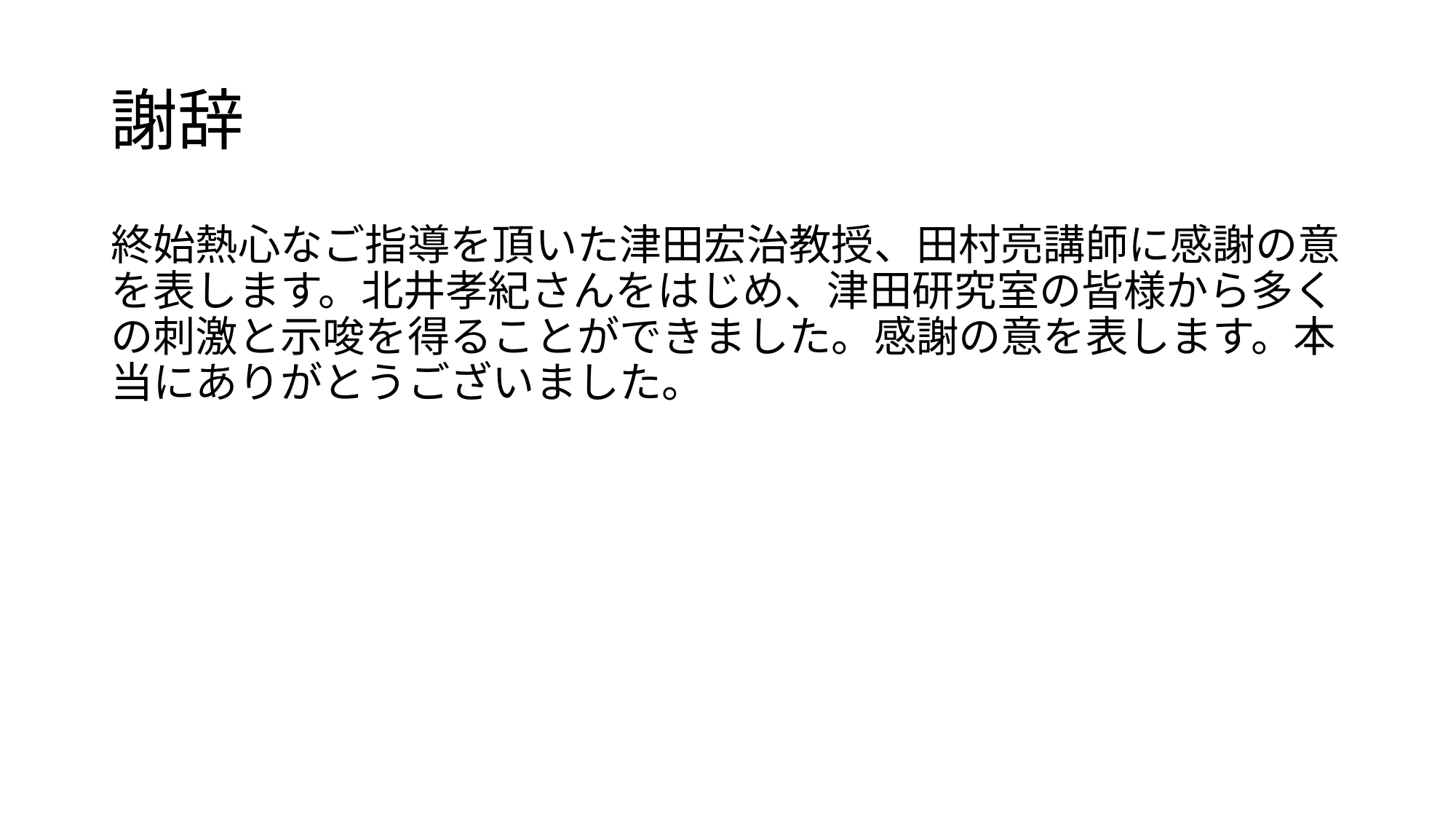

# 謝辞
終始熱心なご指導を頂いた津田宏治教授、田村亮講師に感謝の意を表します。北井孝紀さんをはじめ、津田研究室の皆様から多くの刺激と示唆を得ることができました。感謝の意を表します。本当にありがとうございました。